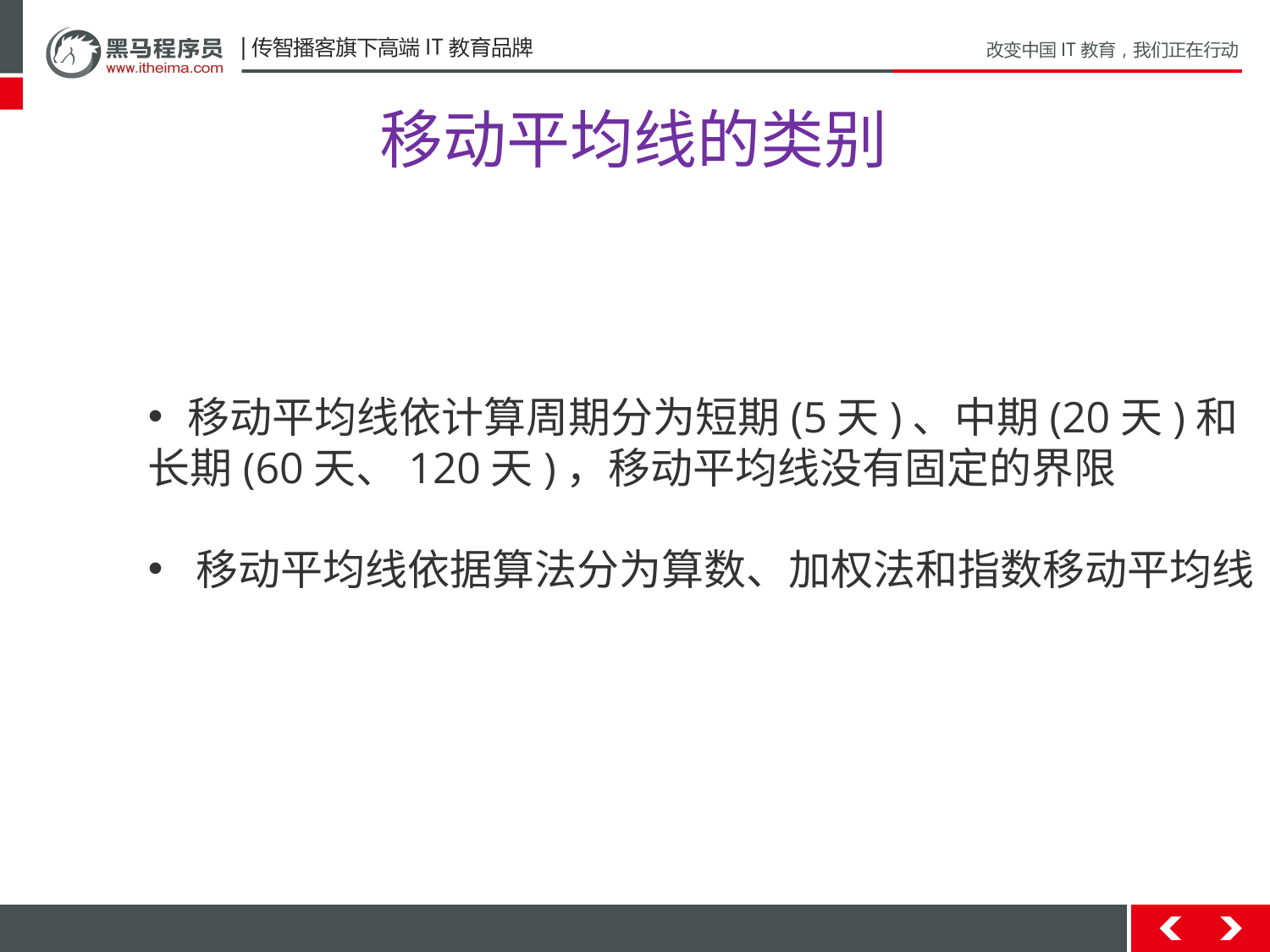

# 移动平均线的类别
移动平均线依计算周期分为短期(5天)、中期(20天)和
长期(60天、120天)，移动平均线没有固定的界限

移动平均线依据算法分为算数、加权法和指数移动平均线